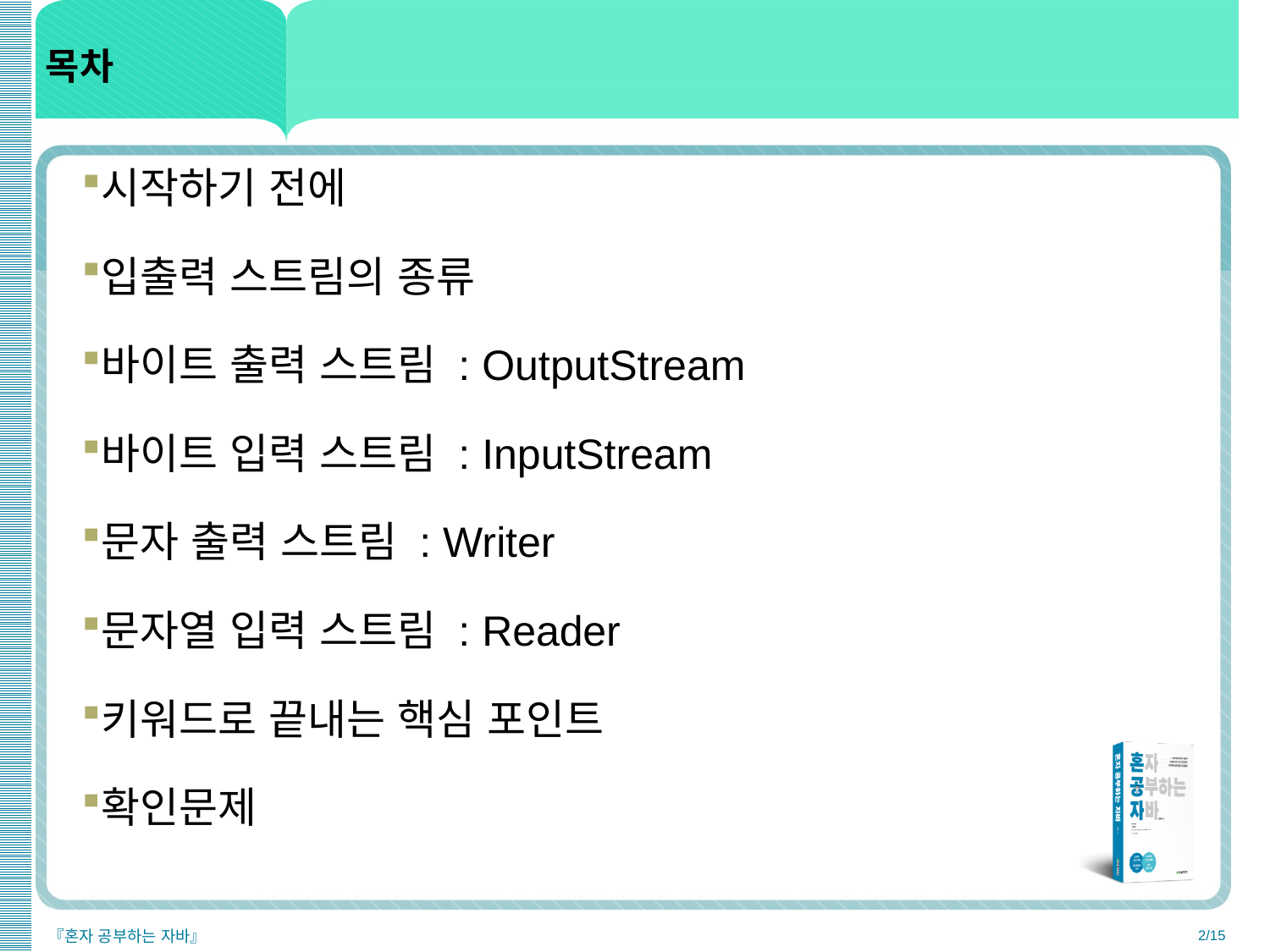

# 목차
시작하기 전에
입출력 스트림의 종류
바이트 출력 스트림 : OutputStream
바이트 입력 스트림 : InputStream
문자 출력 스트림 : Writer
문자열 입력 스트림 : Reader
키워드로 끝내는 핵심 포인트
확인문제